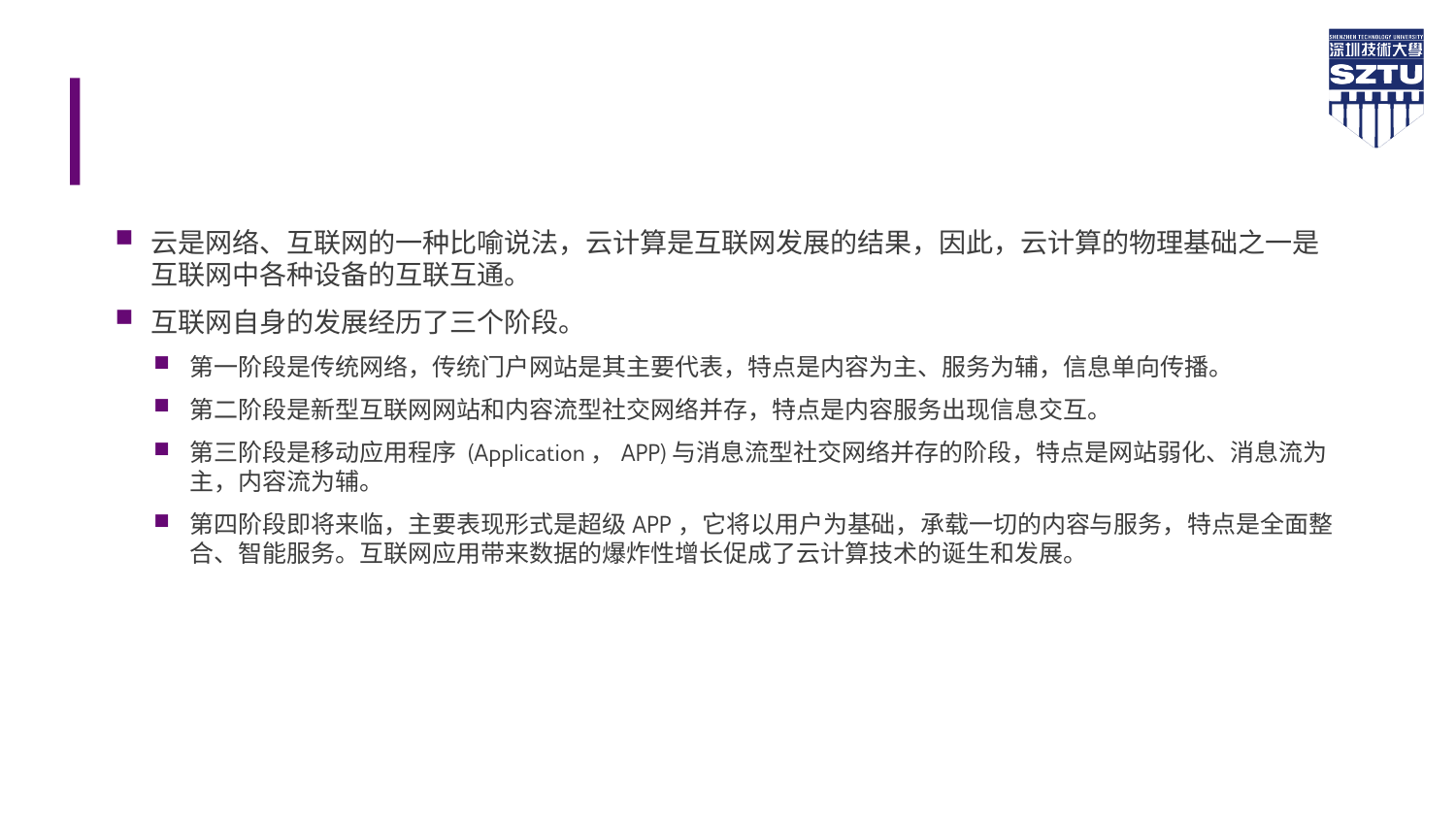

#
云是网络、互联网的一种比喻说法，云计算是互联网发展的结果，因此，云计算的物理基础之一是互联网中各种设备的互联互通。
互联网自身的发展经历了三个阶段。
第一阶段是传统网络，传统门户网站是其主要代表，特点是内容为主、服务为辅，信息单向传播。
第二阶段是新型互联网网站和内容流型社交网络并存，特点是内容服务出现信息交互。
第三阶段是移动应用程序 (Application，APP)与消息流型社交网络并存的阶段，特点是网站弱化、消息流为主，内容流为辅。
第四阶段即将来临，主要表现形式是超级APP，它将以用户为基础，承载一切的内容与服务，特点是全面整合、智能服务。互联网应用带来数据的爆炸性增长促成了云计算技术的诞生和发展。